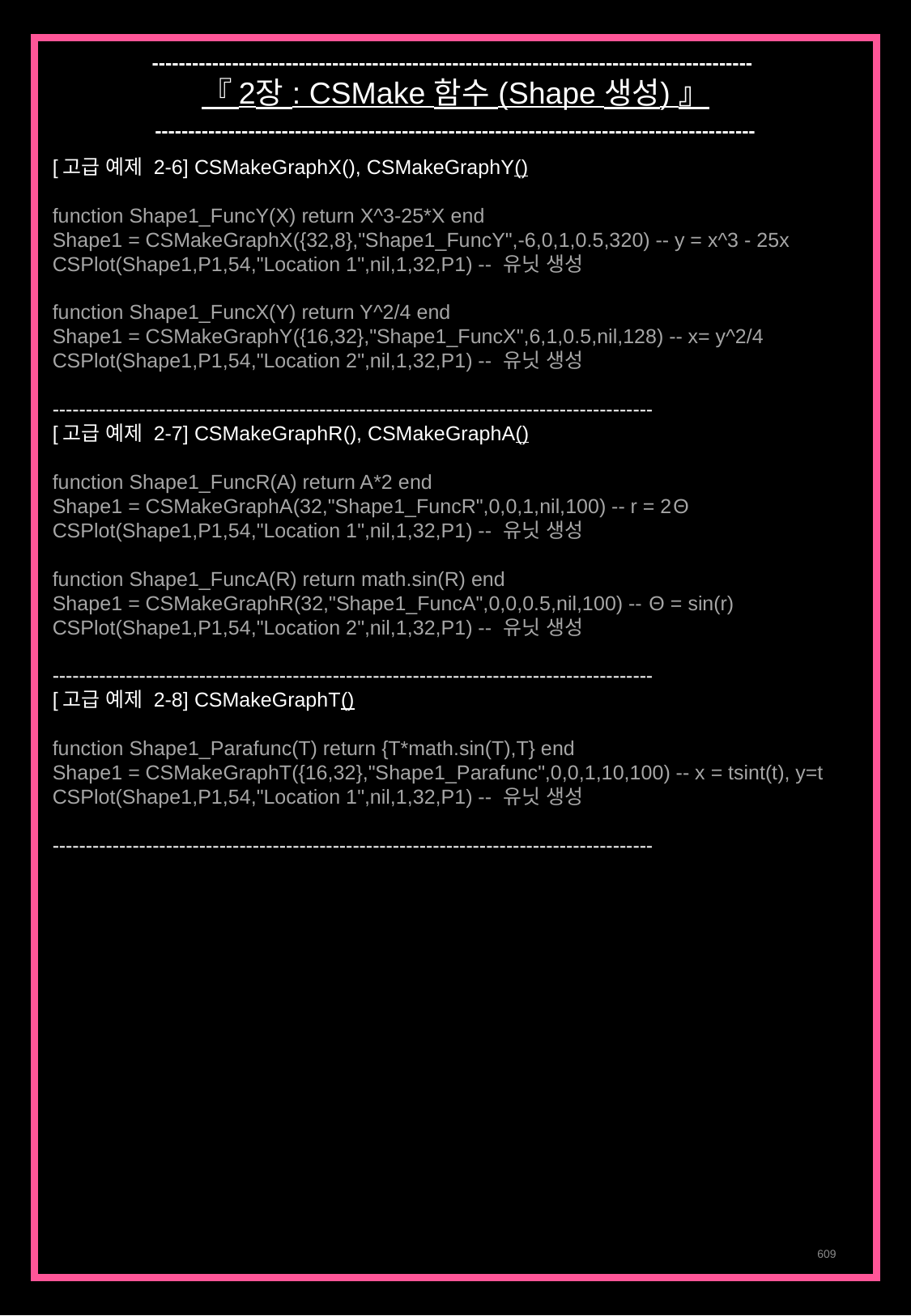

------------------------------------------------------------------------------------------
『 2장 : CSMake 함수 (Shape 생성) 』
------------------------------------------------------------------------------------------
[고급 예제 2-6] CSMakeGraphX(), CSMakeGraphY()

function Shape1_FuncY(X) return X^3-25*X end
Shape1 = CSMakeGraphX({32,8},"Shape1_FuncY",-6,0,1,0.5,320) -- y = x^3 - 25x
CSPlot(Shape1,P1,54,"Location 1",nil,1,32,P1) -- 유닛 생성

function Shape1_FuncX(Y) return Y^2/4 end
Shape1 = CSMakeGraphY({16,32},"Shape1_FuncX",6,1,0.5,nil,128) -- x= y^2/4
CSPlot(Shape1,P1,54,"Location 2",nil,1,32,P1) -- 유닛 생성

------------------------------------------------------------------------------------------
[고급 예제 2-7] CSMakeGraphR(), CSMakeGraphA()

function Shape1_FuncR(A) return A*2 end
Shape1 = CSMakeGraphA(32,"Shape1_FuncR",0,0,1,nil,100) -- r = 2Θ
CSPlot(Shape1,P1,54,"Location 1",nil,1,32,P1) -- 유닛 생성

function Shape1_FuncA(R) return math.sin(R) end
Shape1 = CSMakeGraphR(32,"Shape1_FuncA",0,0,0.5,nil,100) -- Θ = sin(r)
CSPlot(Shape1,P1,54,"Location 2",nil,1,32,P1) -- 유닛 생성

------------------------------------------------------------------------------------------
[고급 예제 2-8] CSMakeGraphT()

function Shape1_Parafunc(T) return {T*math.sin(T),T} end
Shape1 = CSMakeGraphT({16,32},"Shape1_Parafunc",0,0,1,10,100) -- x = tsint(t), y=t
CSPlot(Shape1,P1,54,"Location 1",nil,1,32,P1) -- 유닛 생성

------------------------------------------------------------------------------------------
609